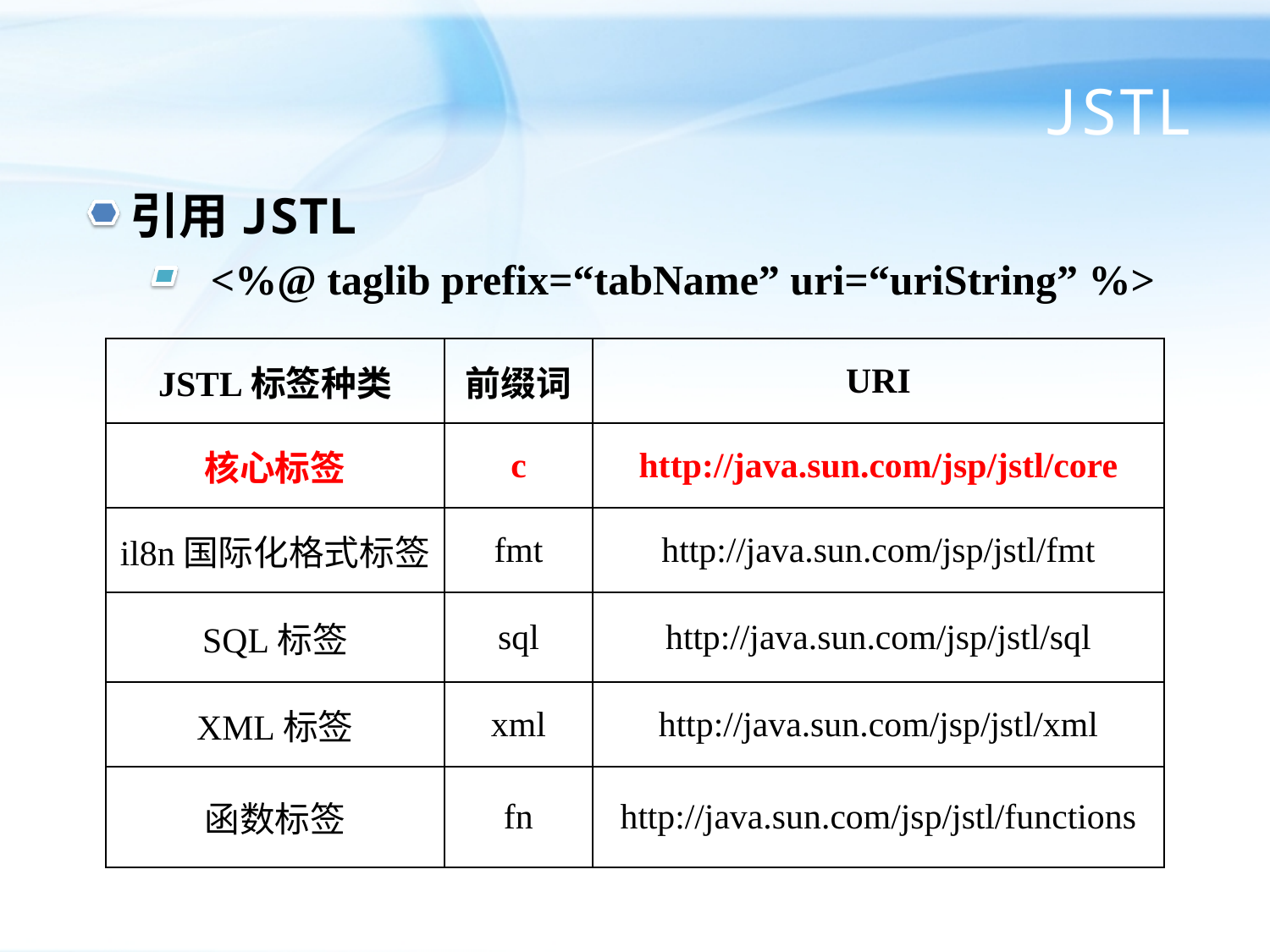

# JSTL
引用JSTL
 <%@ taglib prefix=“tabName” uri=“uriString” %>

| JSTL标签种类 | 前缀词 | URI |
| --- | --- | --- |
| 核心标签 | c | http://java.sun.com/jsp/jstl/core |
| il8n国际化格式标签 | fmt | http://java.sun.com/jsp/jstl/fmt |
| SQL标签 | sql | http://java.sun.com/jsp/jstl/sql |
| XML标签 | xml | http://java.sun.com/jsp/jstl/xml |
| 函数标签 | fn | http://java.sun.com/jsp/jstl/functions |